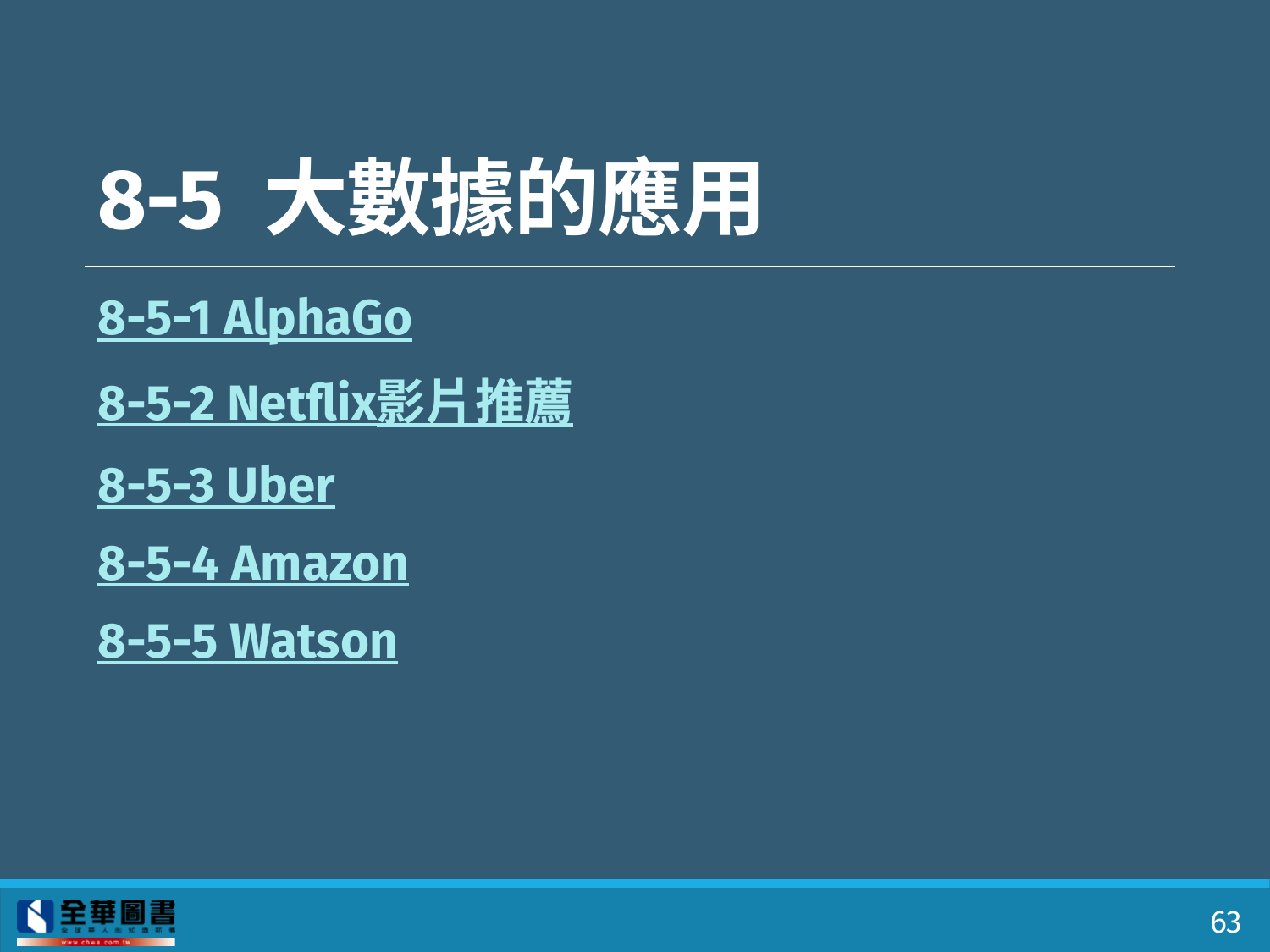

# 8-5 大數據的應用
8-5-1 AlphaGo
8-5-2 Netflix影片推薦
8-5-3 Uber
8-5-4 Amazon
8-5-5 Watson
63